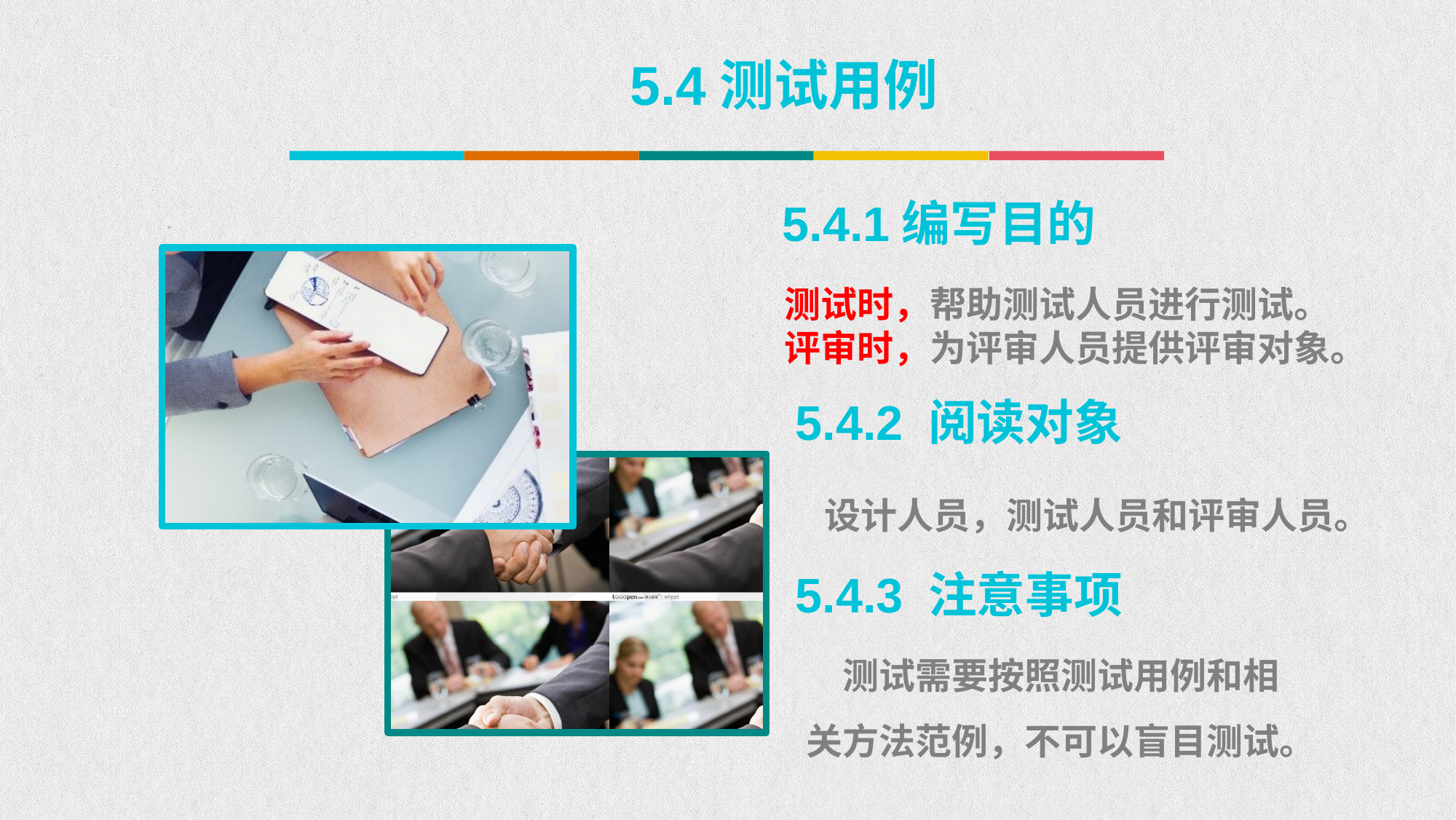

5.4测试用例

5.4.1编写目的

测试时，帮助测试人员进行测试。
评审时，为评审人员提供评审对象。
5.4.2 阅读对象

设计人员，测试人员和评审人员。
5.4.3 注意事项
测试需要按照测试用例和相关方法范例，不可以盲目测试。